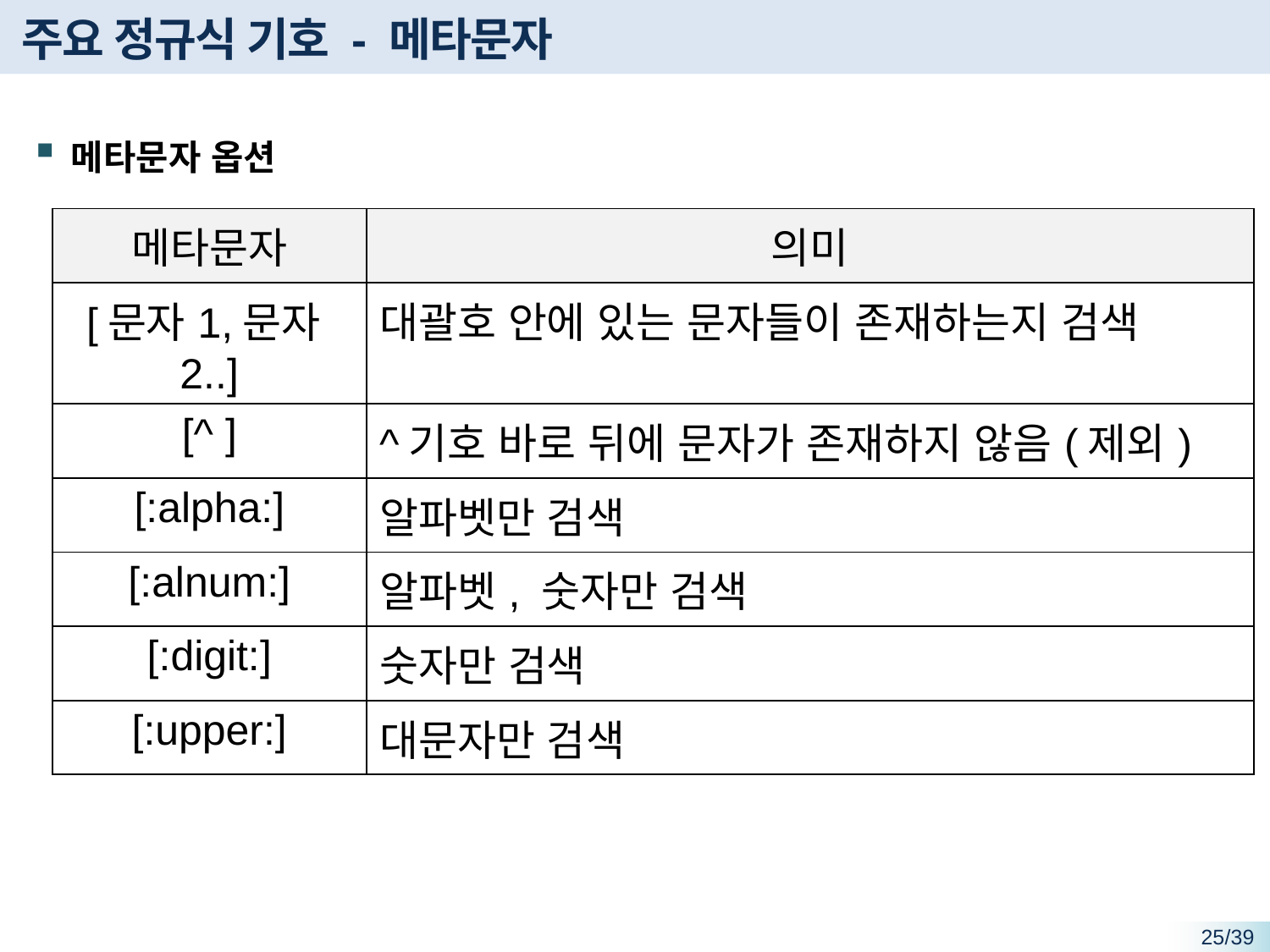

# 주요 정규식 기호 - 메타문자
메타문자 옵션
| 메타문자 | 의미 |
| --- | --- |
| [문자1,문자2..] | 대괄호 안에 있는 문자들이 존재하는지 검색 |
| [^ ] | ^기호 바로 뒤에 문자가 존재하지 않음(제외) |
| [:alpha:] | 알파벳만 검색 |
| [:alnum:] | 알파벳, 숫자만 검색 |
| [:digit:] | 숫자만 검색 |
| [:upper:] | 대문자만 검색 |